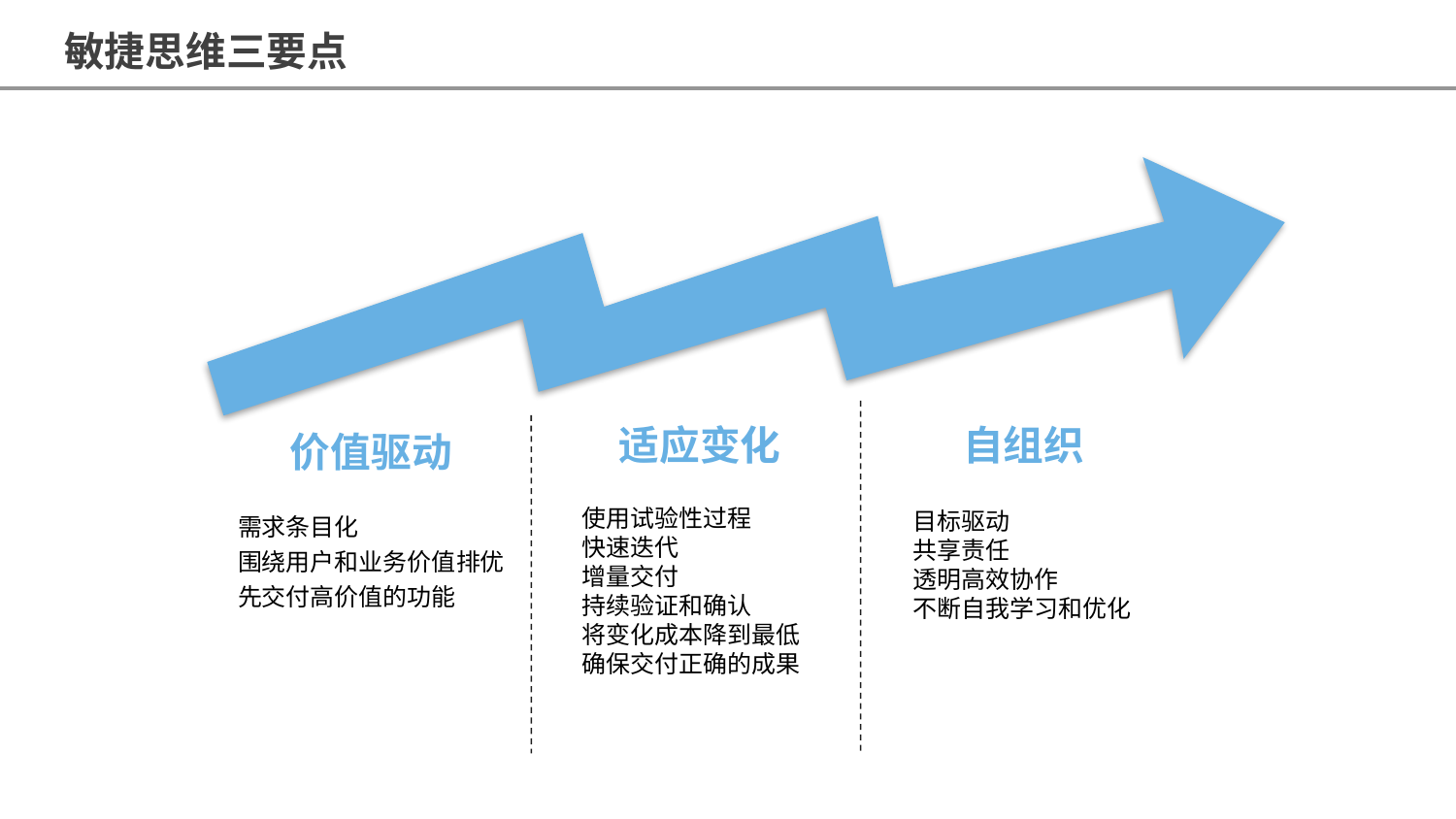

敏捷思维三要点

适应变化
自组织
价值驱动
使用试验性过程
快速迭代
增量交付
持续验证和确认
将变化成本降到最低
确保交付正确的成果
需求条目化
围绕用户和业务价值排优
先交付高价值的功能
目标驱动
共享责任
透明高效协作
不断自我学习和优化